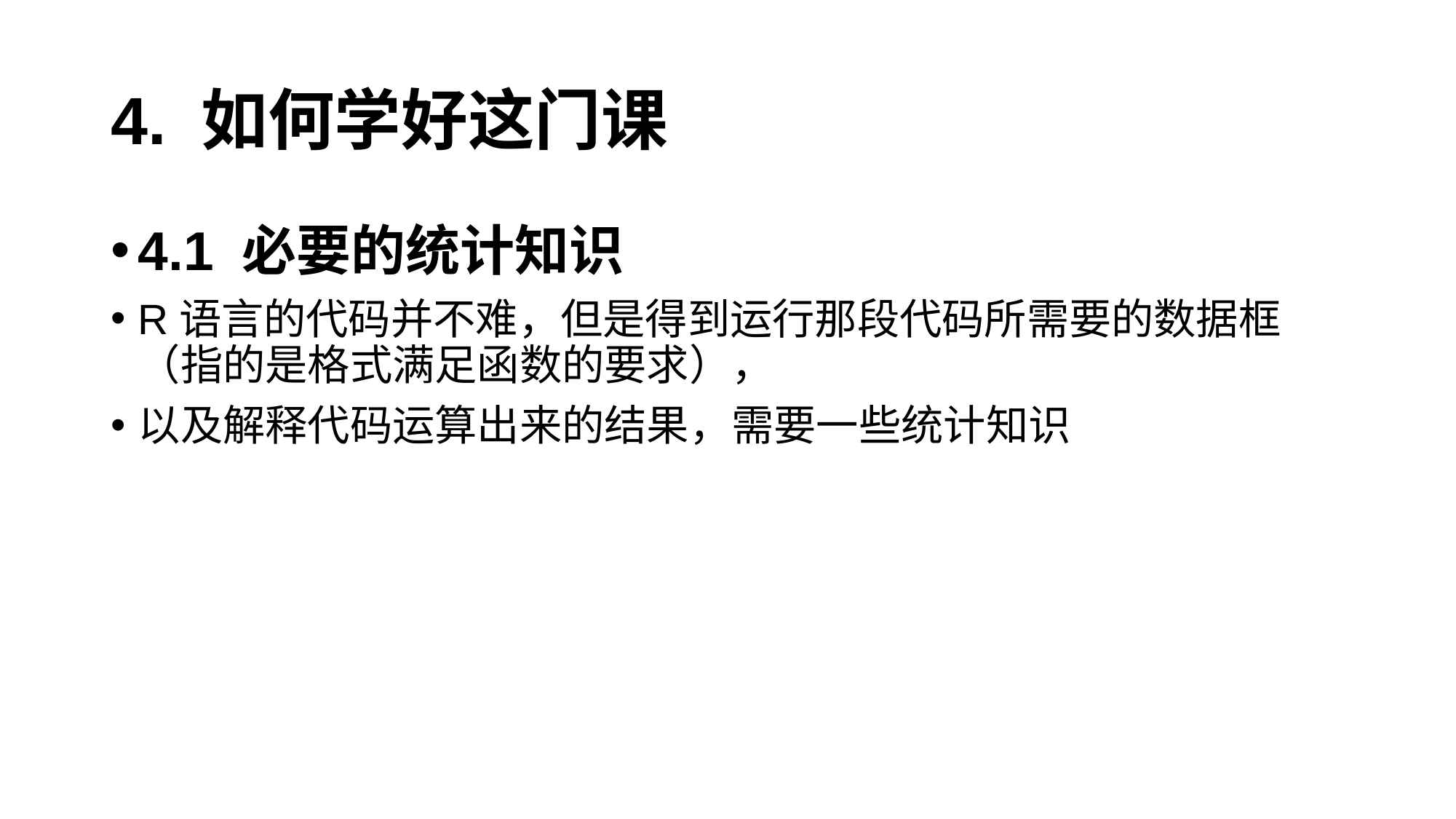

# 4. 如何学好这门课
4.1 必要的统计知识
R语言的代码并不难，但是得到运行那段代码所需要的数据框（指的是格式满足函数的要求），
以及解释代码运算出来的结果，需要一些统计知识